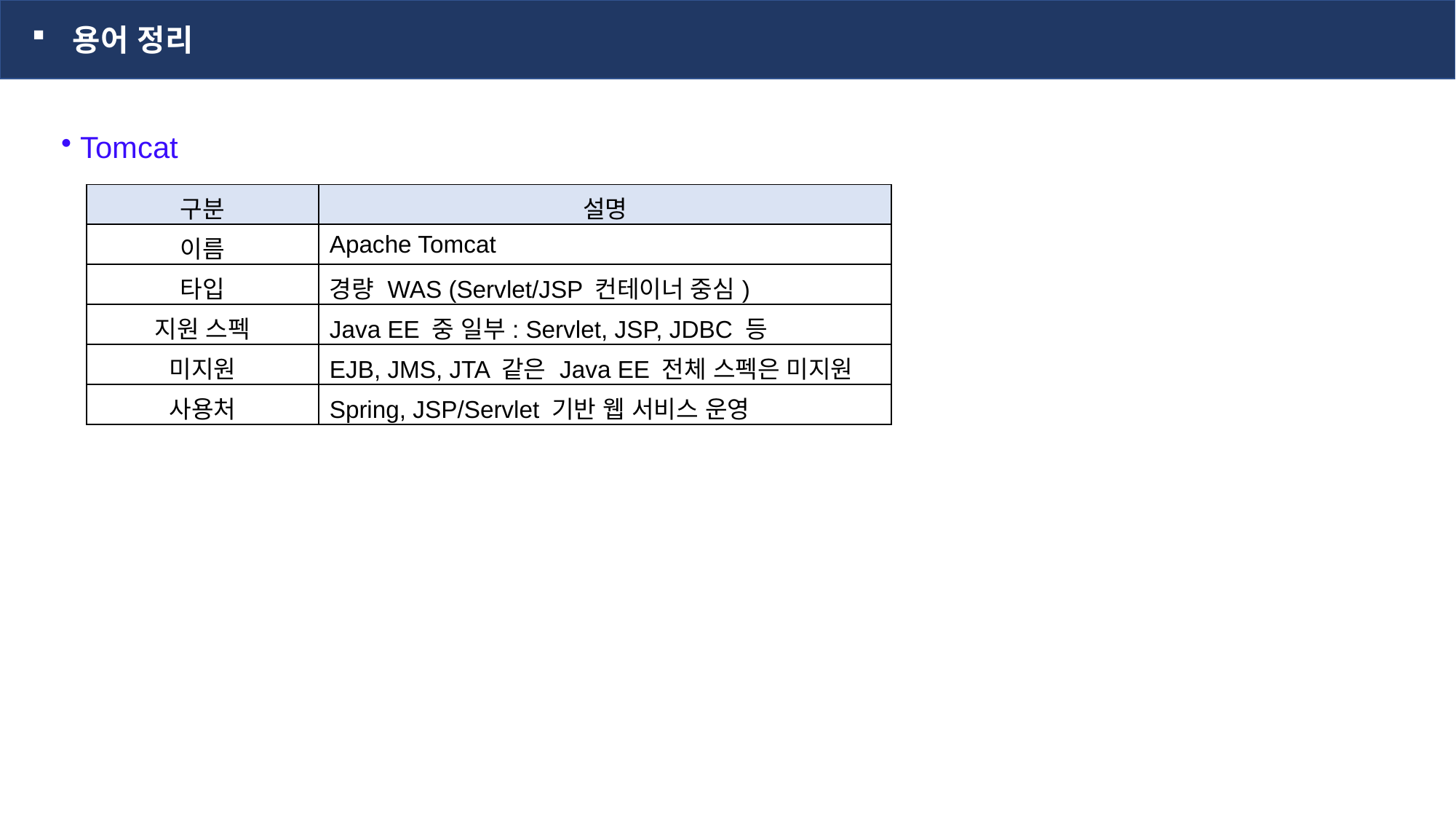

용어 정리
 Tomcat
| 구분 | 설명 |
| --- | --- |
| 이름 | Apache Tomcat |
| 타입 | 경량 WAS (Servlet/JSP 컨테이너 중심) |
| 지원 스펙 | Java EE 중 일부: Servlet, JSP, JDBC 등 |
| 미지원 | EJB, JMS, JTA 같은 Java EE 전체 스펙은 미지원 |
| 사용처 | Spring, JSP/Servlet 기반 웹 서비스 운영 |